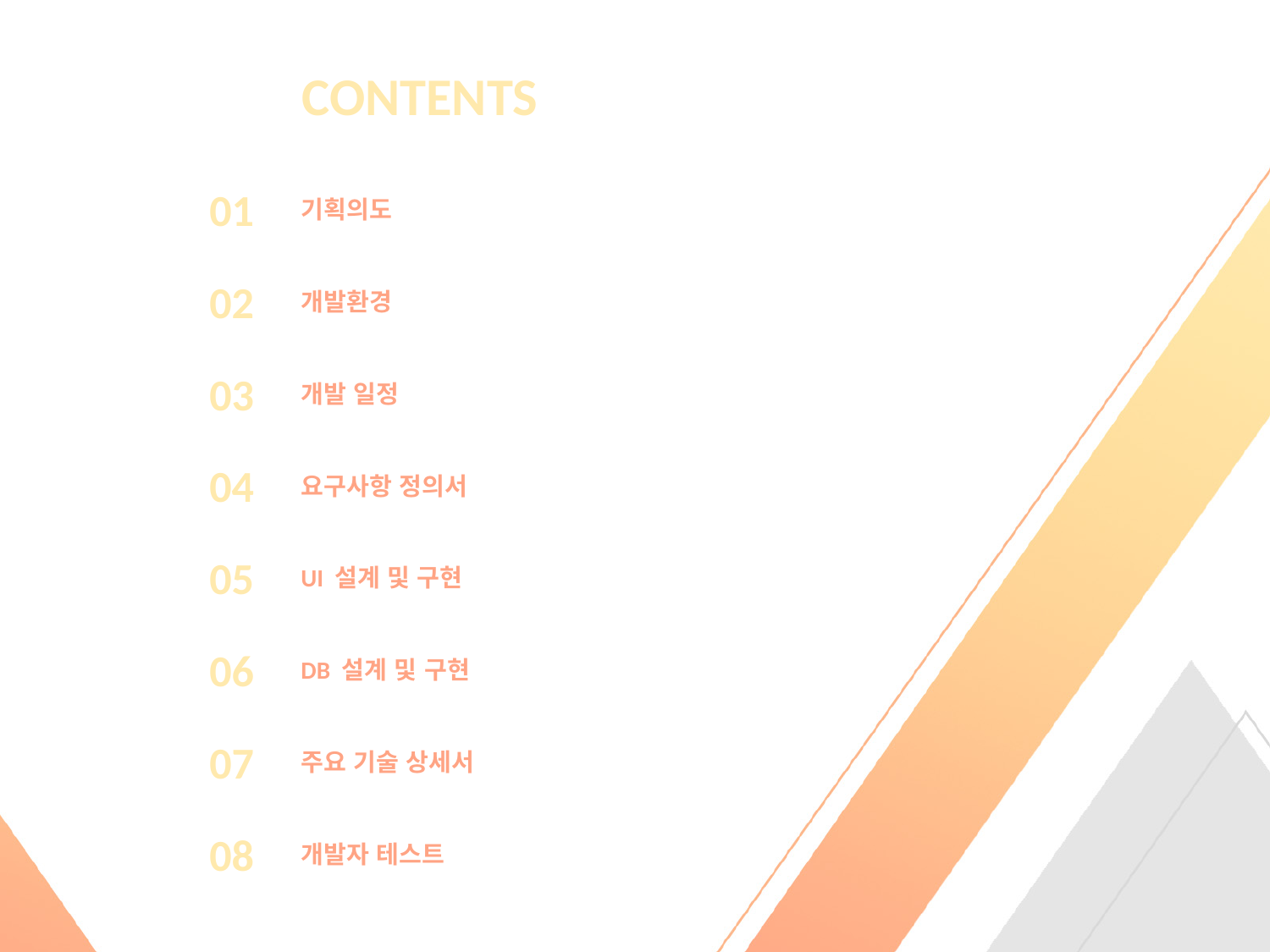

CONTENTS
01
기획의도
02
개발환경
03
개발 일정
04
요구사항 정의서
05
UI 설계 및 구현
06
DB 설계 및 구현
07
주요 기술 상세서
08
개발자 테스트